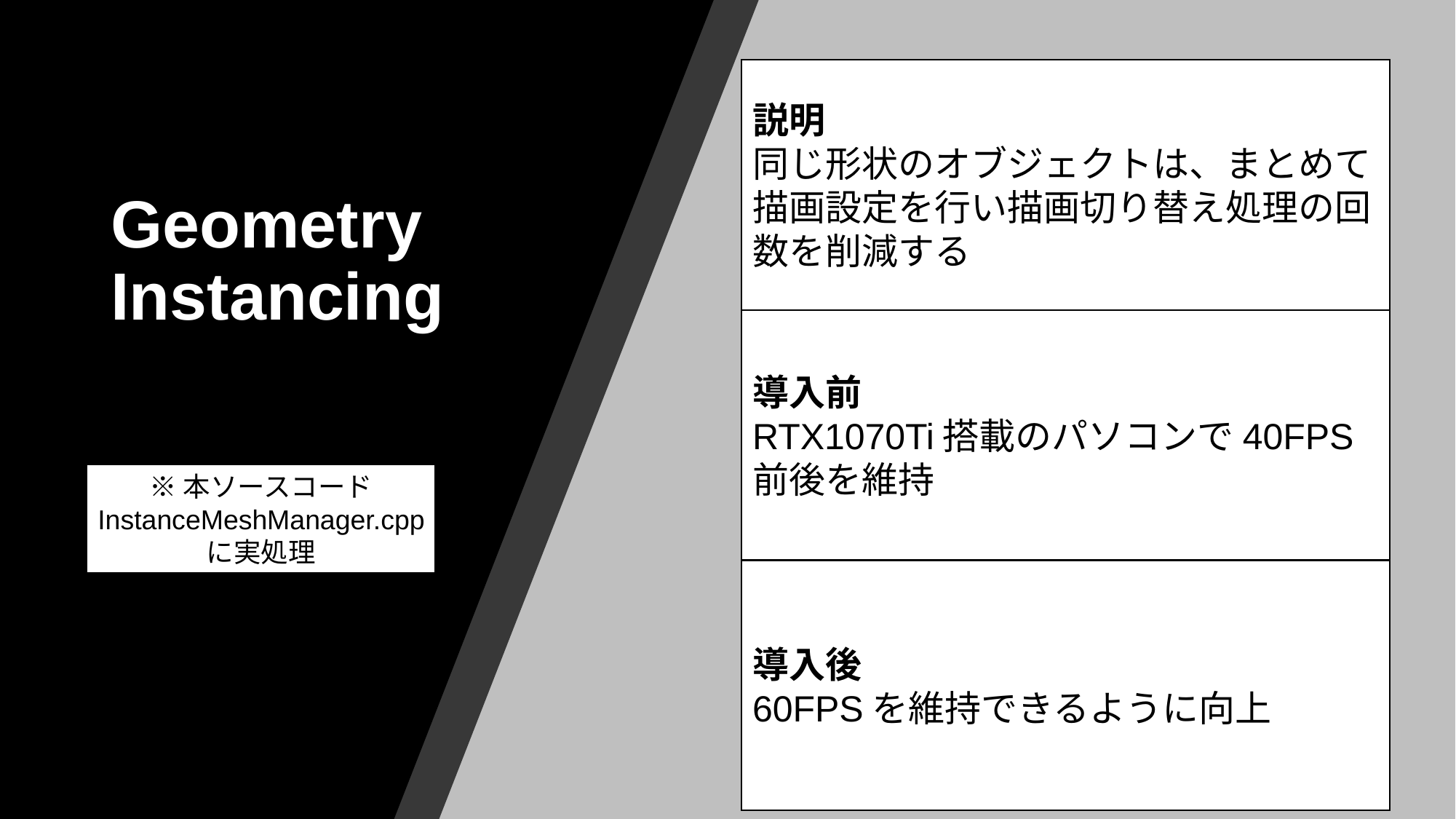

説明
同じ形状のオブジェクトは、まとめて描画設定を行い描画切り替え処理の回数を削減する
# Geometry Instancing
導入前
RTX1070Ti搭載のパソコンで40FPS前後を維持
※本ソースコード
InstanceMeshManager.cpp
に実処理
導入後
60FPSを維持できるように向上